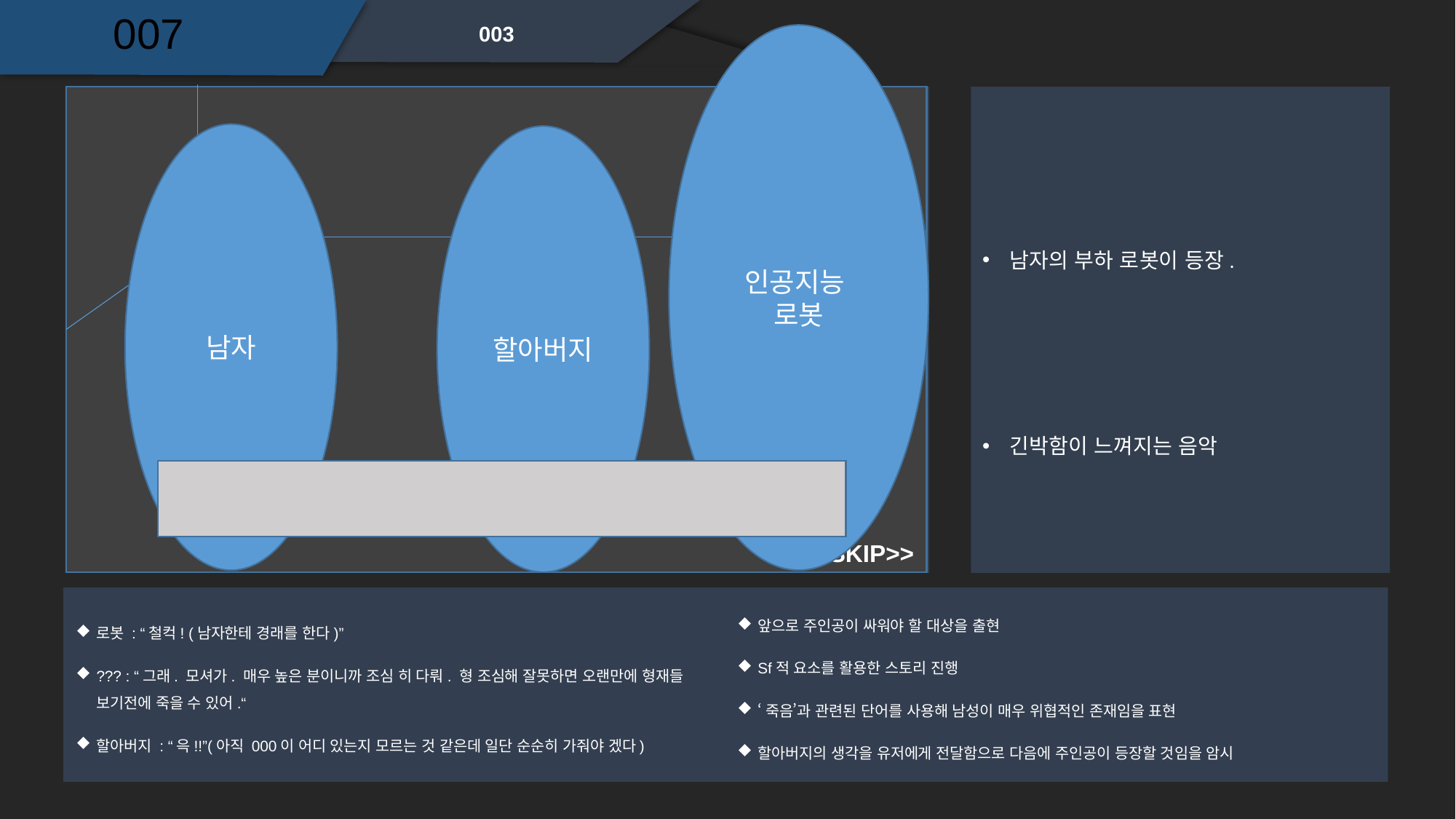

007
003
인공지능
로봇

남자
할아버지
남자의 부하 로봇이 등장.
긴박함이 느껴지는 음악

SKIP>>
로봇 : “철컥! (남자한테 경래를 한다)”
??? : “그래. 모셔가. 매우 높은 분이니까 조심 히 다뤄. 형 조심해 잘못하면 오랜만에 형재들 보기전에 죽을 수 있어.“
할아버지 : “윽!!”(아직 000이 어디 있는지 모르는 것 같은데 일단 순순히 가줘야 겠다)
앞으로 주인공이 싸워야 할 대상을 출현
Sf적 요소를 활용한 스토리 진행
‘죽음’과 관련된 단어를 사용해 남성이 매우 위협적인 존재임을 표현
할아버지의 생각을 유저에게 전달함으로 다음에 주인공이 등장할 것임을 암시